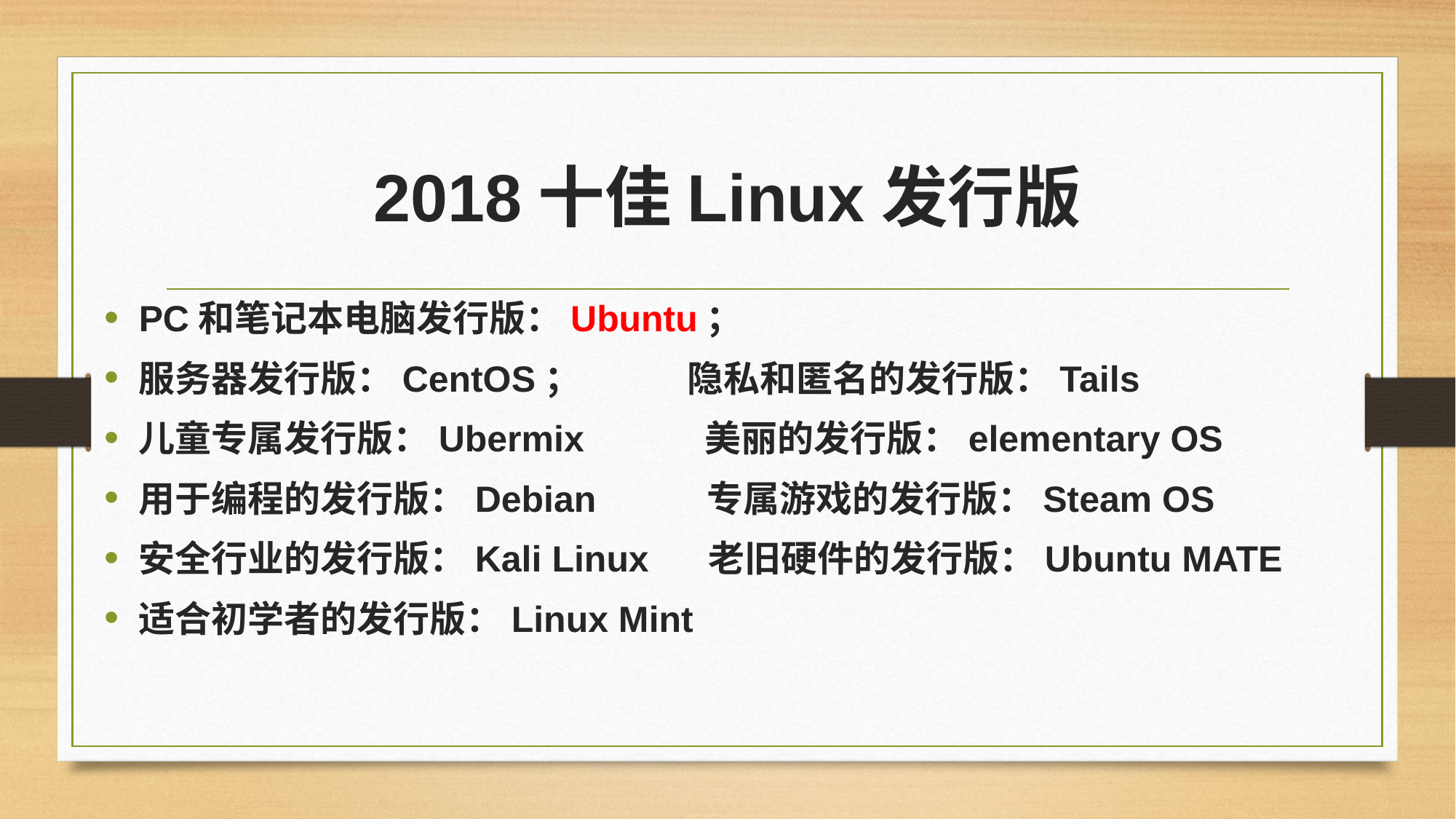

# 2018十佳Linux发行版
PC和笔记本电脑发行版：Ubuntu；
服务器发行版：CentOS；             隐私和匿名的发行版：Tails
儿童专属发行版：Ubermix           美丽的发行版：elementary OS
用于编程的发行版：Debian          专属游戏的发行版：Steam OS
安全行业的发行版：Kali Linux     老旧硬件的发行版：Ubuntu MATE
适合初学者的发行版：Linux Mint